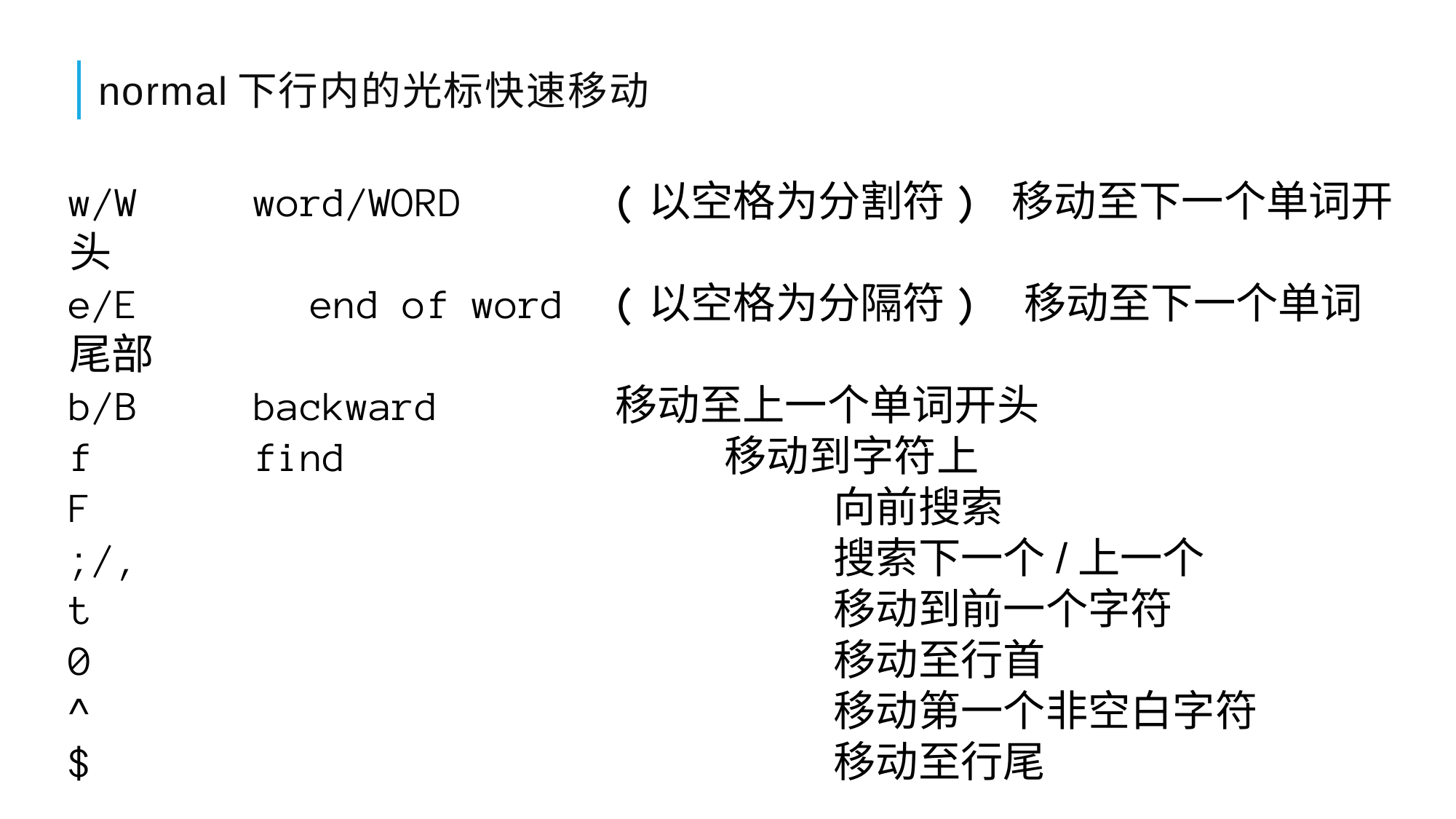

# normal下行内的光标快速移动
w/W     word/WORD		(以空格为分割符) 移动至下一个单词开头
e/E    	 end of word	(以空格为分隔符)  移动至下一个单词尾部
b/B     backward   	移动至上一个单词开头
f       find 				移动到字符上
F       						向前搜索
;/,     						搜索下一个/上一个
t       						移动到前一个字符
0       						移动至行首
^       						移动第一个非空白字符
$       						移动至行尾